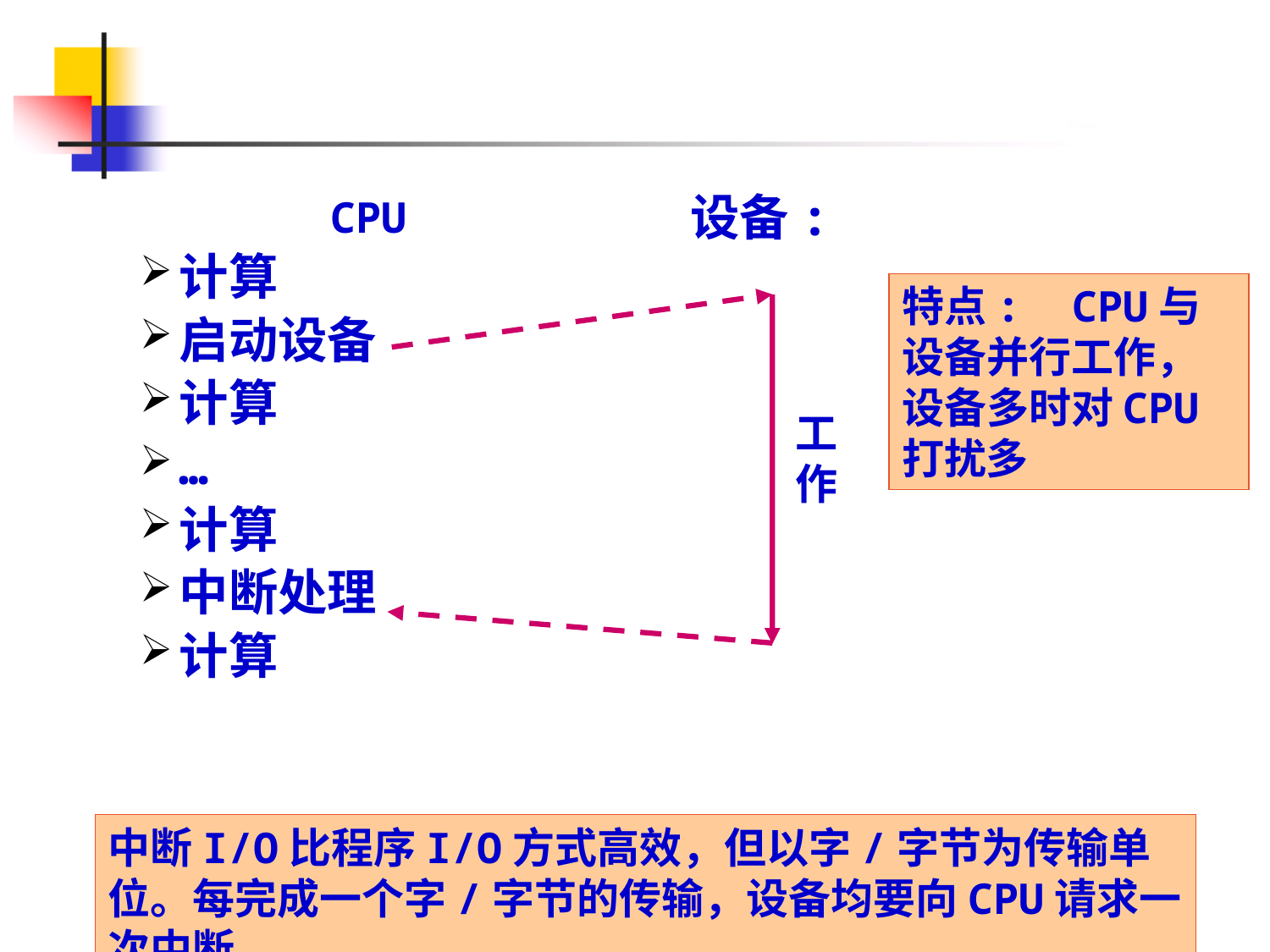

设备:
          CPU
计算
启动设备
计算
…
计算
中断处理
计算

特点:  CPU与设备并行工作，设备多时对CPU打扰多

工作

中断I/O比程序I/O方式高效，但以字/字节为传输单位。每完成一个字/字节的传输，设备均要向CPU请求一次中断。